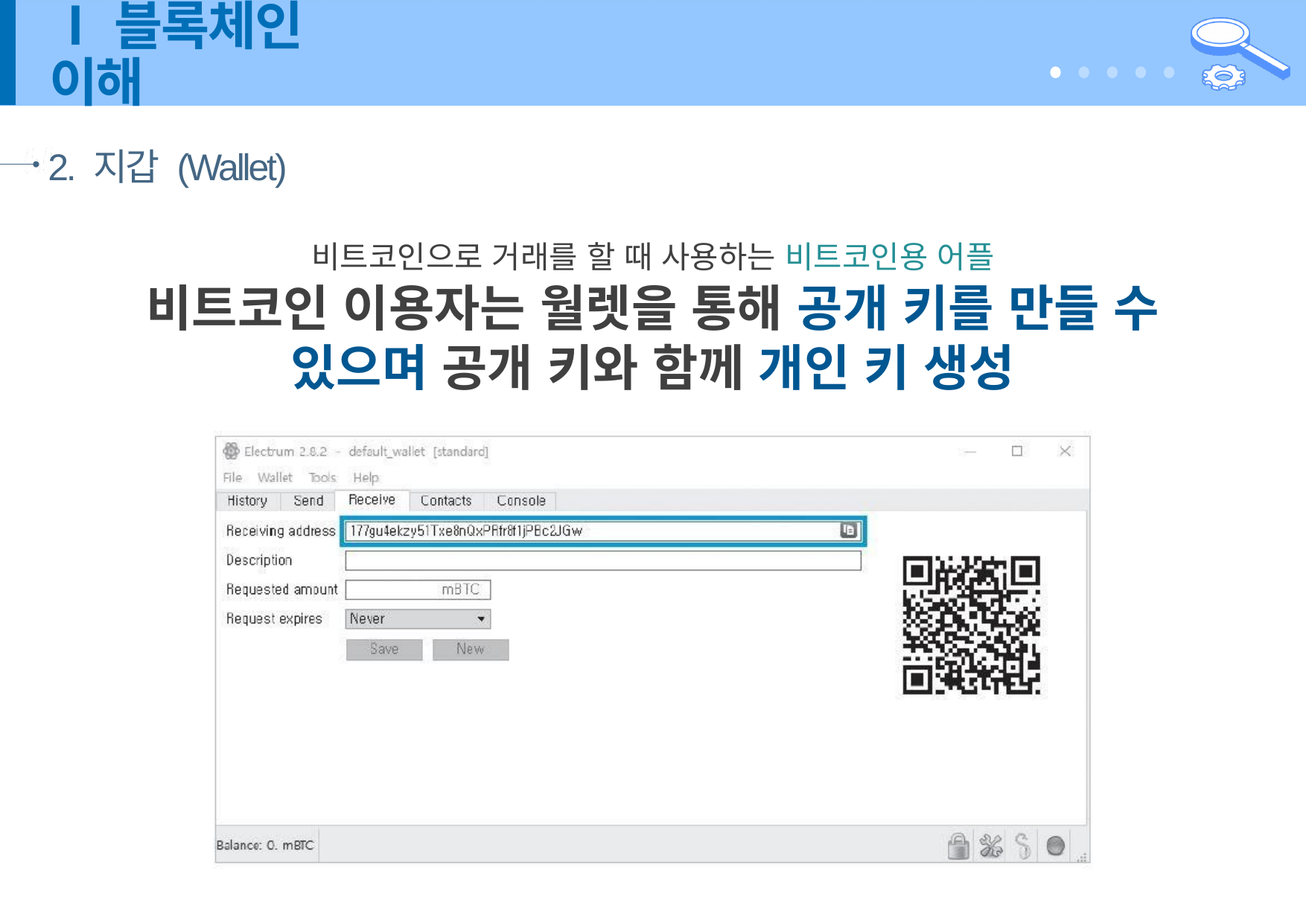

# Ⅰ블록체인 이해
2. 지갑 (Wallet)
비트코인으로 거래를 할 때 사용하는 비트코인용 어플
비트코인 이용자는 월렛을 통해 공개 키를 만들 수 있으며 공개 키와 함께 개인 키 생성